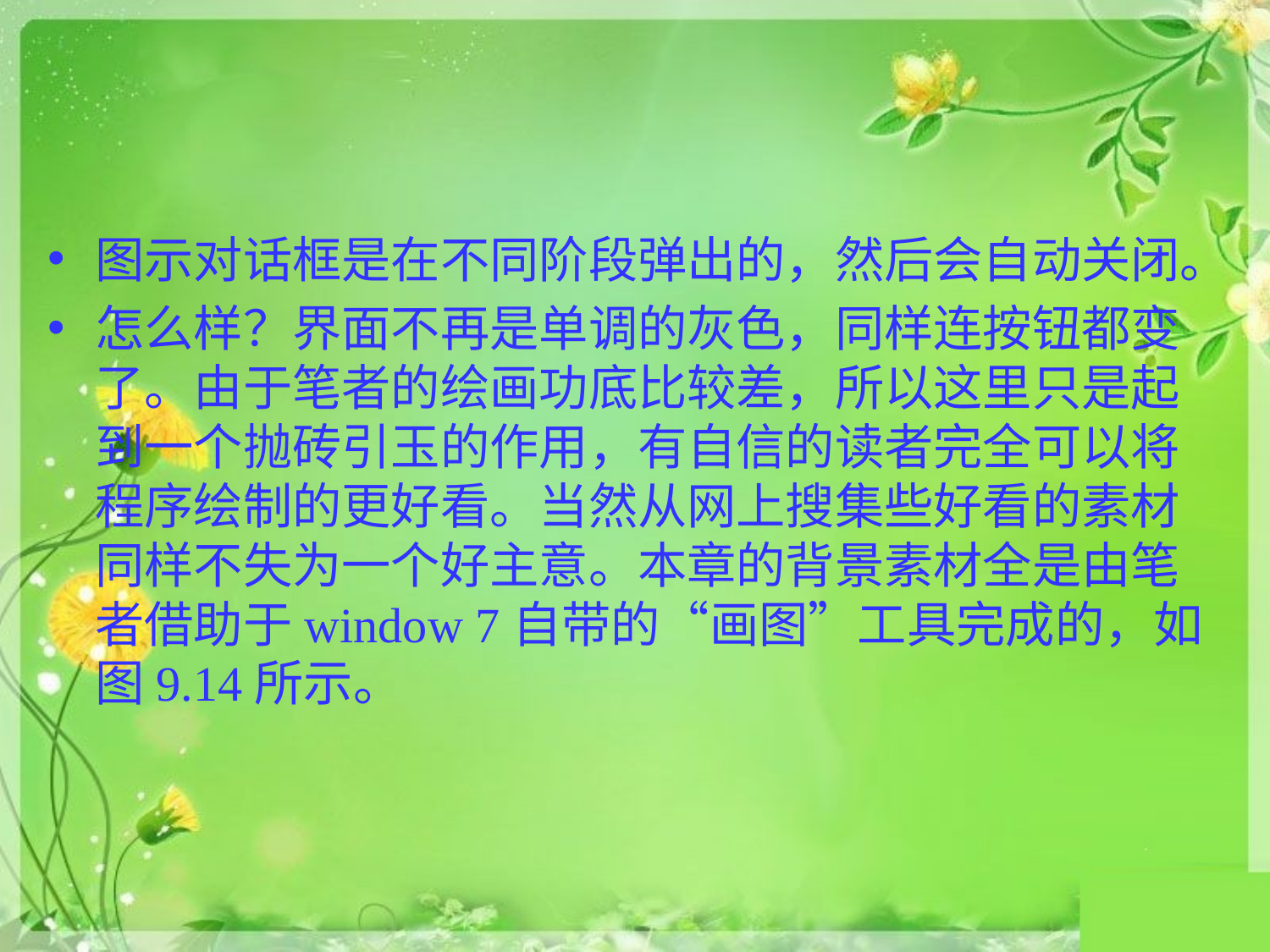

#
图示对话框是在不同阶段弹出的，然后会自动关闭。
怎么样？界面不再是单调的灰色，同样连按钮都变了。由于笔者的绘画功底比较差，所以这里只是起到一个抛砖引玉的作用，有自信的读者完全可以将程序绘制的更好看。当然从网上搜集些好看的素材同样不失为一个好主意。本章的背景素材全是由笔者借助于window 7自带的“画图”工具完成的，如图9.14所示。